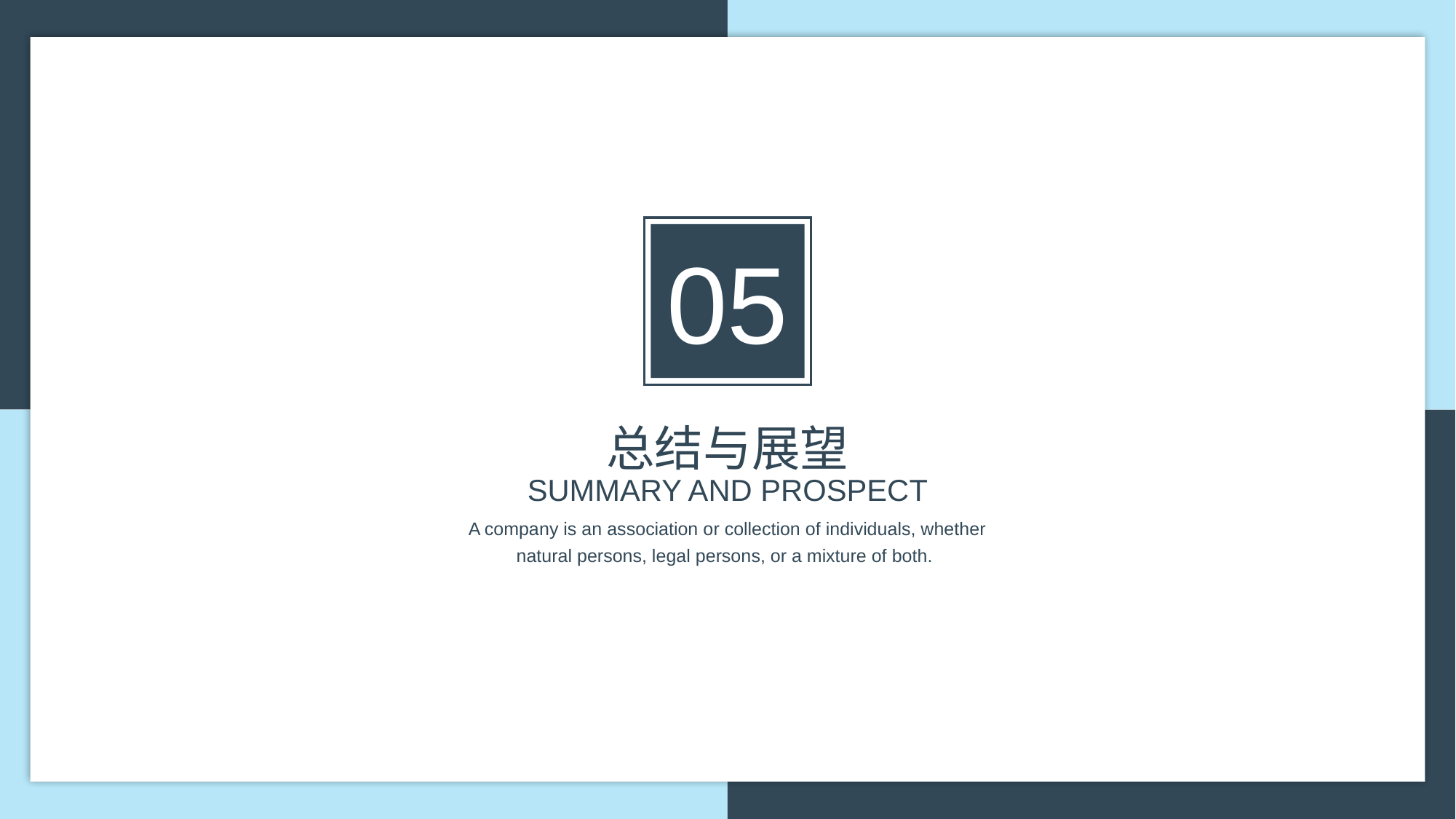

05
总结与展望

SUMMARY AND PROSPECT
A company is an association or collection of individuals, whether natural persons, legal persons, or a mixture of both.